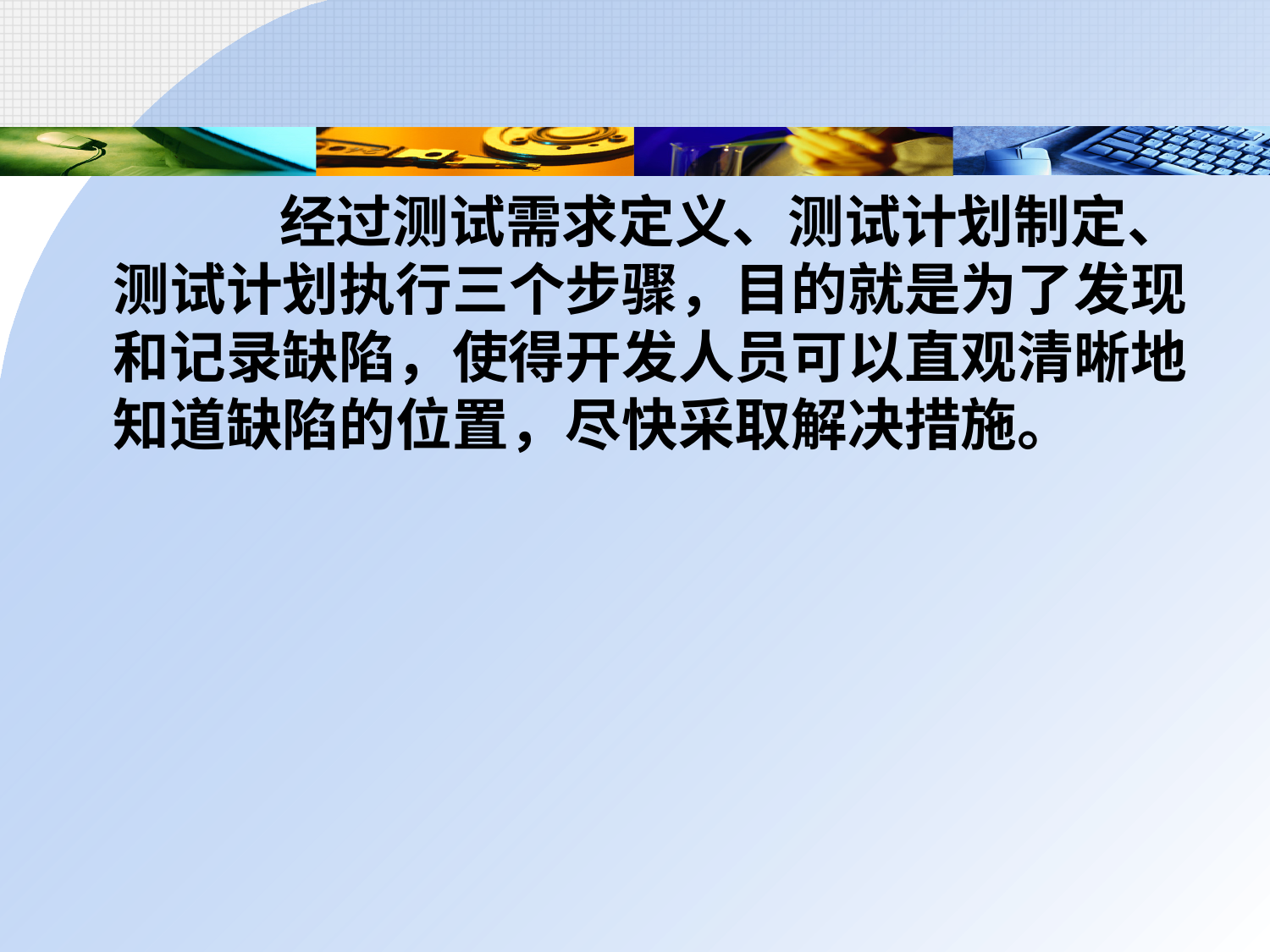

经过测试需求定义、测试计划制定、测试计划执行三个步骤，目的就是为了发现和记录缺陷，使得开发人员可以直观清晰地知道缺陷的位置，尽快采取解决措施。